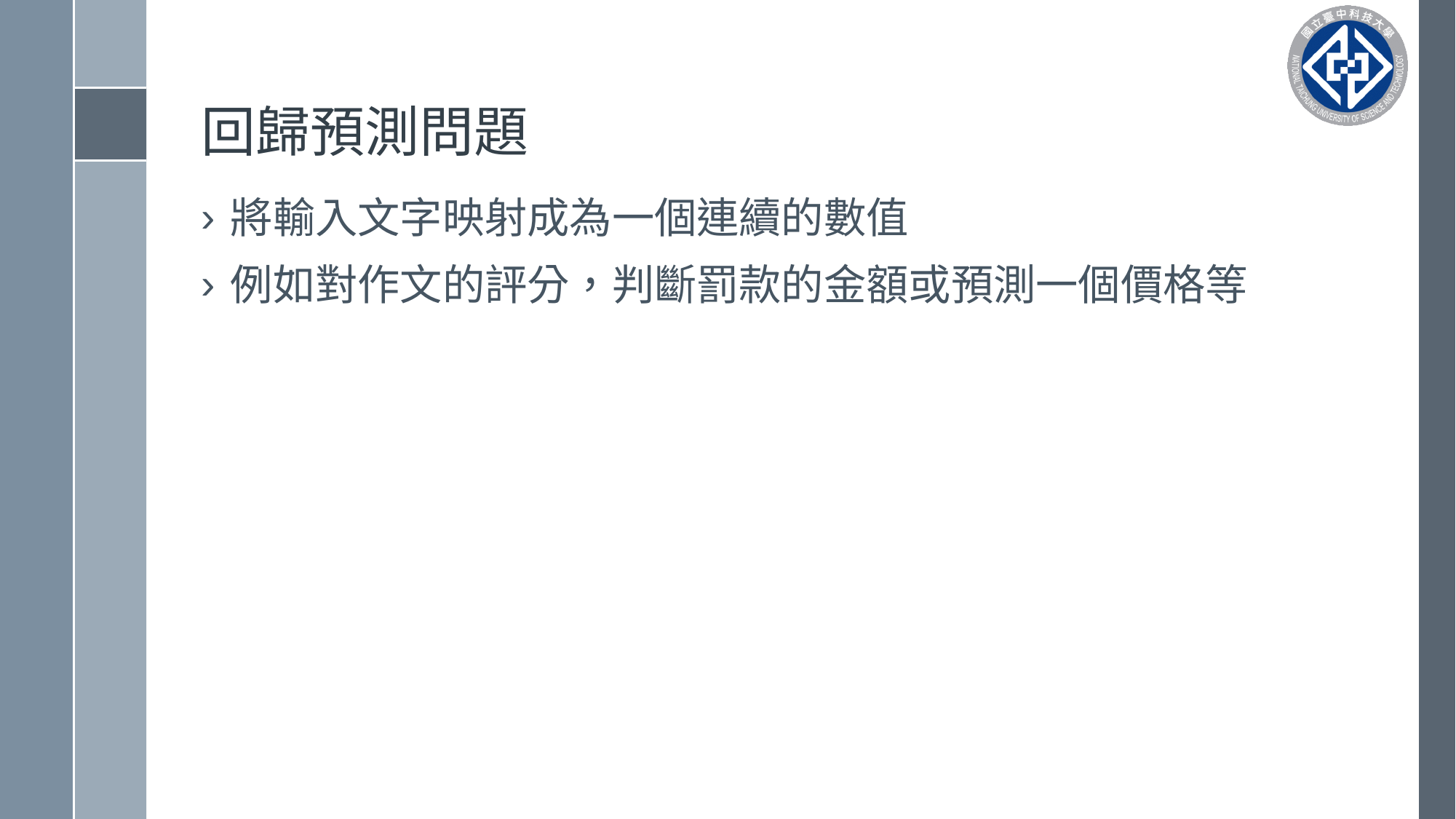

# 回歸預測問題
將輸入文字映射成為一個連續的數值
例如對作文的評分，判斷罰款的金額或預測一個價格等